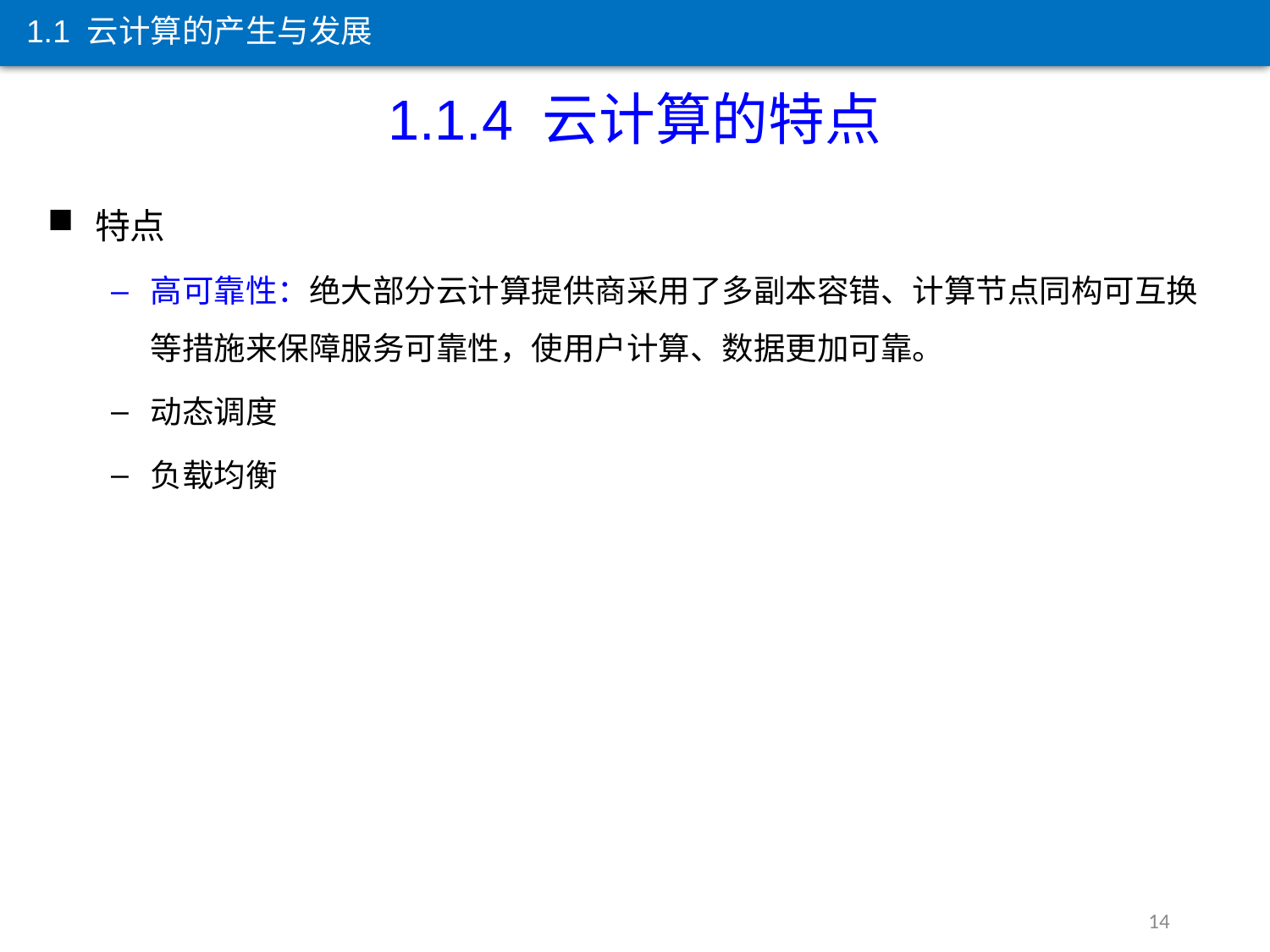

1.1 云计算的产生与发展
1.1.4 云计算的特点
特点
高可靠性：绝大部分云计算提供商采用了多副本容错、计算节点同构可互换等措施来保障服务可靠性，使用户计算、数据更加可靠。
动态调度
负载均衡
14